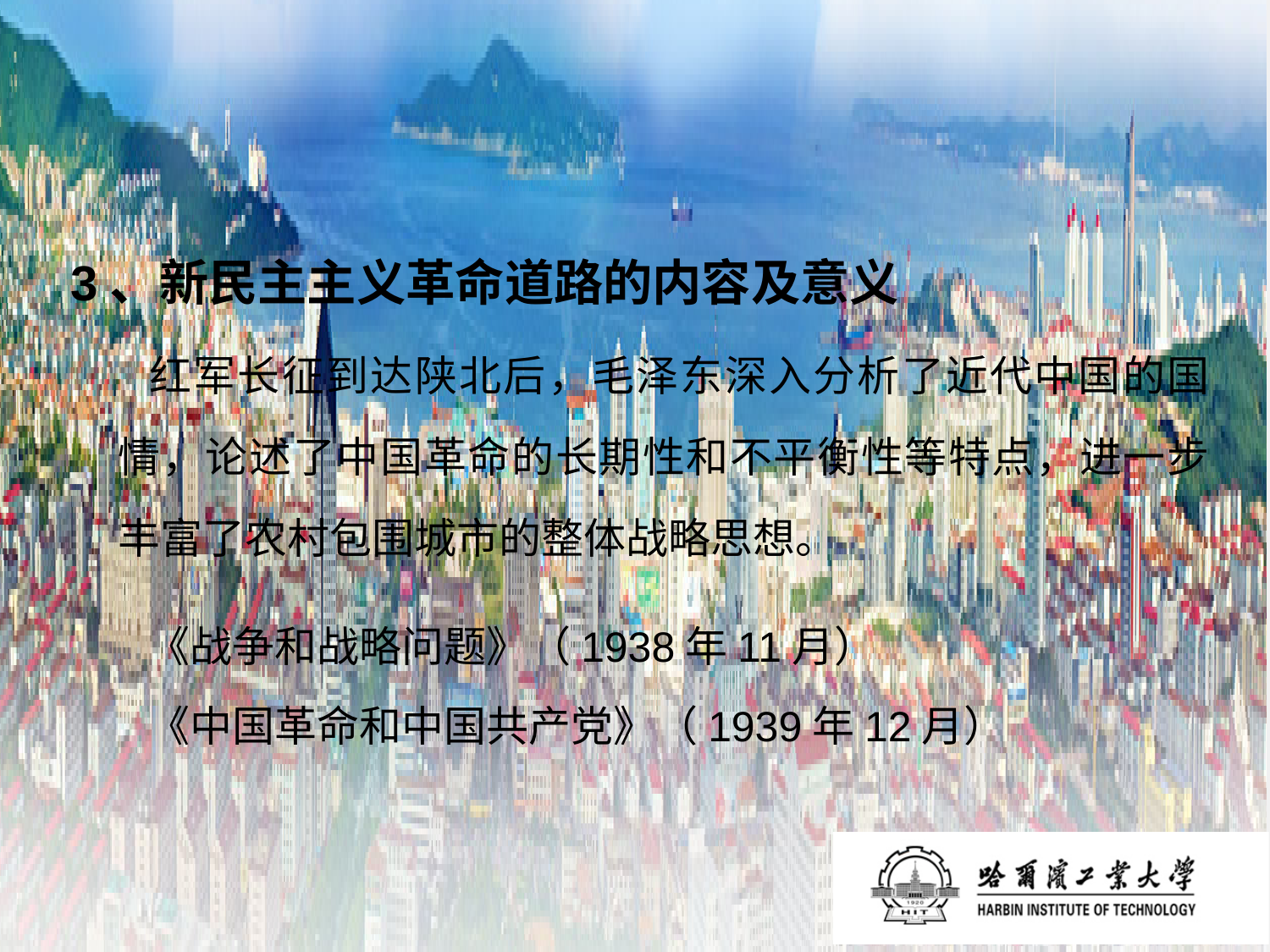

3、新民主主义革命道路的内容及意义
      红军长征到达陕北后，毛泽东深入分析了近代中国的国情，论述了中国革命的长期性和不平衡性等特点，进一步丰富了农村包围城市的整体战略思想。

       《战争和战略问题》（1938年11月）
       《中国革命和中国共产党》（1939年12月）